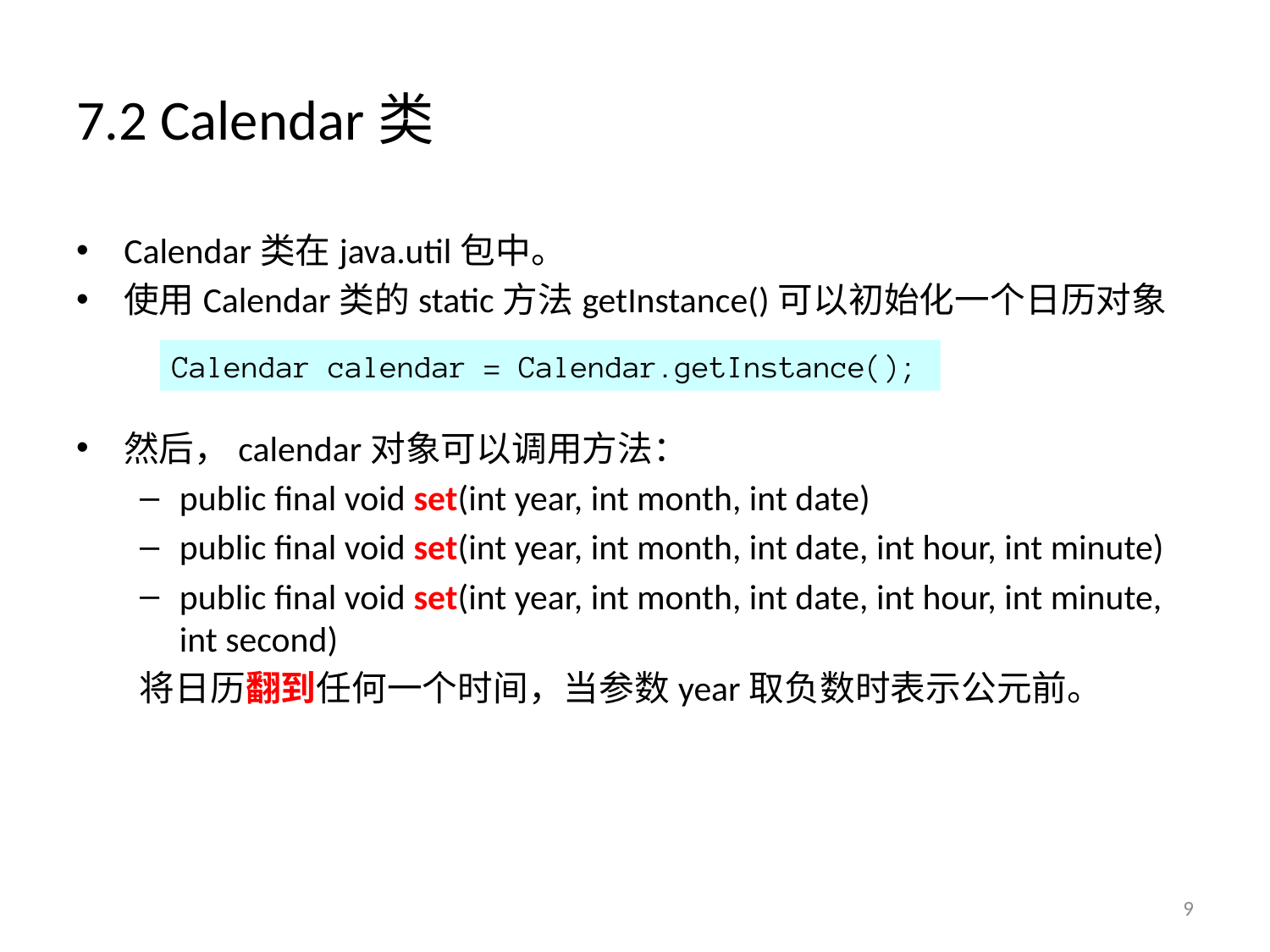

# 7.2 Calendar类
Calendar类在java.util包中。
使用Calendar类的static方法getInstance()可以初始化一个日历对象

然后，calendar对象可以调用方法：
public final void set(int year, int month, int date)
public final void set(int year, int month, int date, int hour, int minute)
public final void set(int year, int month, int date, int hour, int minute, int second)
       将日历翻到任何一个时间，当参数year取负数时表示公元前。

Calendar calendar = Calendar.getInstance();
9